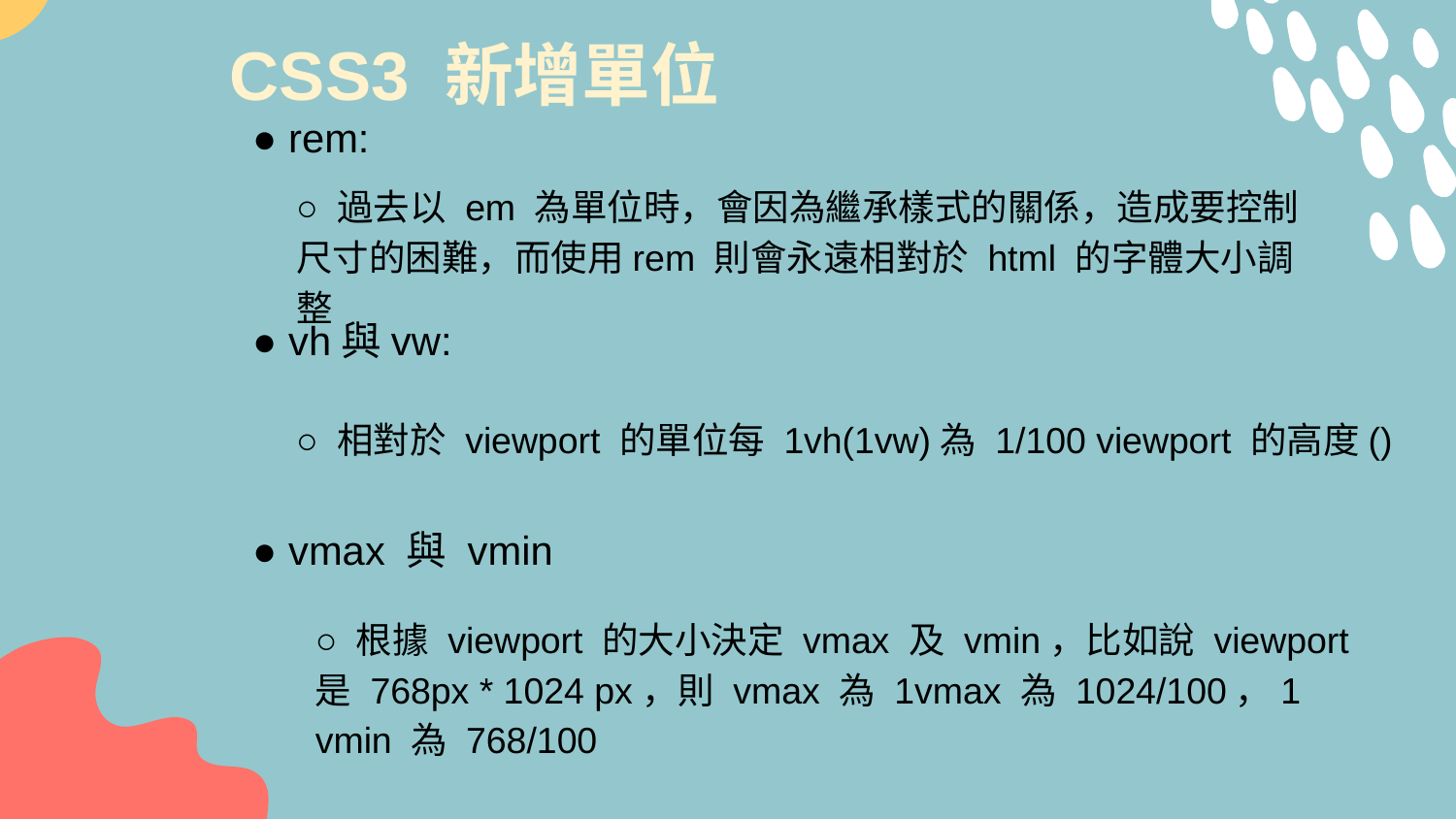

# CSS3 新增單位

● rem:
● vh與vw:
● vmax 與 vmin
○ 過去以 em 為單位時，會因為繼承樣式的關係，造成要控制尺寸的困難，而使用rem 則會永遠相對於 html 的字體大小調整
○ 相對於 viewport 的單位每 1vh(1vw)為 1/100 viewport 的高度()
○ 根據 viewport 的大小決定 vmax 及 vmin，比如說 viewport 是 768px * 1024 px，則 vmax 為 1vmax 為 1024/100，1 vmin 為 768/100